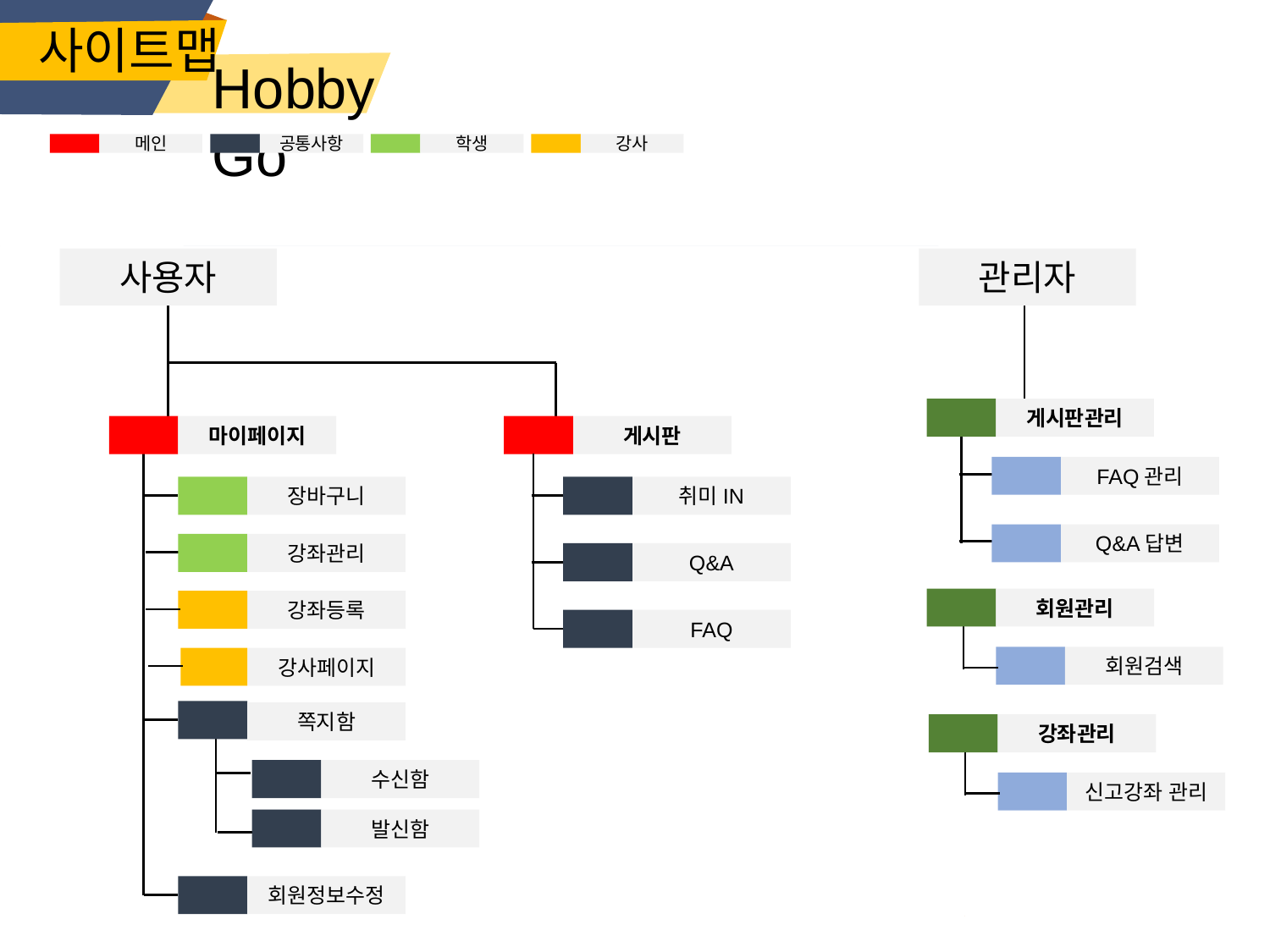

# 사이트맵
Hobby Go

메인

공통사항

학생

강사
사용자
관리자

게시판관리

마이페이지

게시판

FAQ관리

장바구니

취미IN

Q&A답변

강좌관리

강좌등록

강사페이지

Q&A

회원관리

FAQ

회원검색

쪽지함

수신함

발신함

회원정보수정

강좌관리

신고강좌 관리